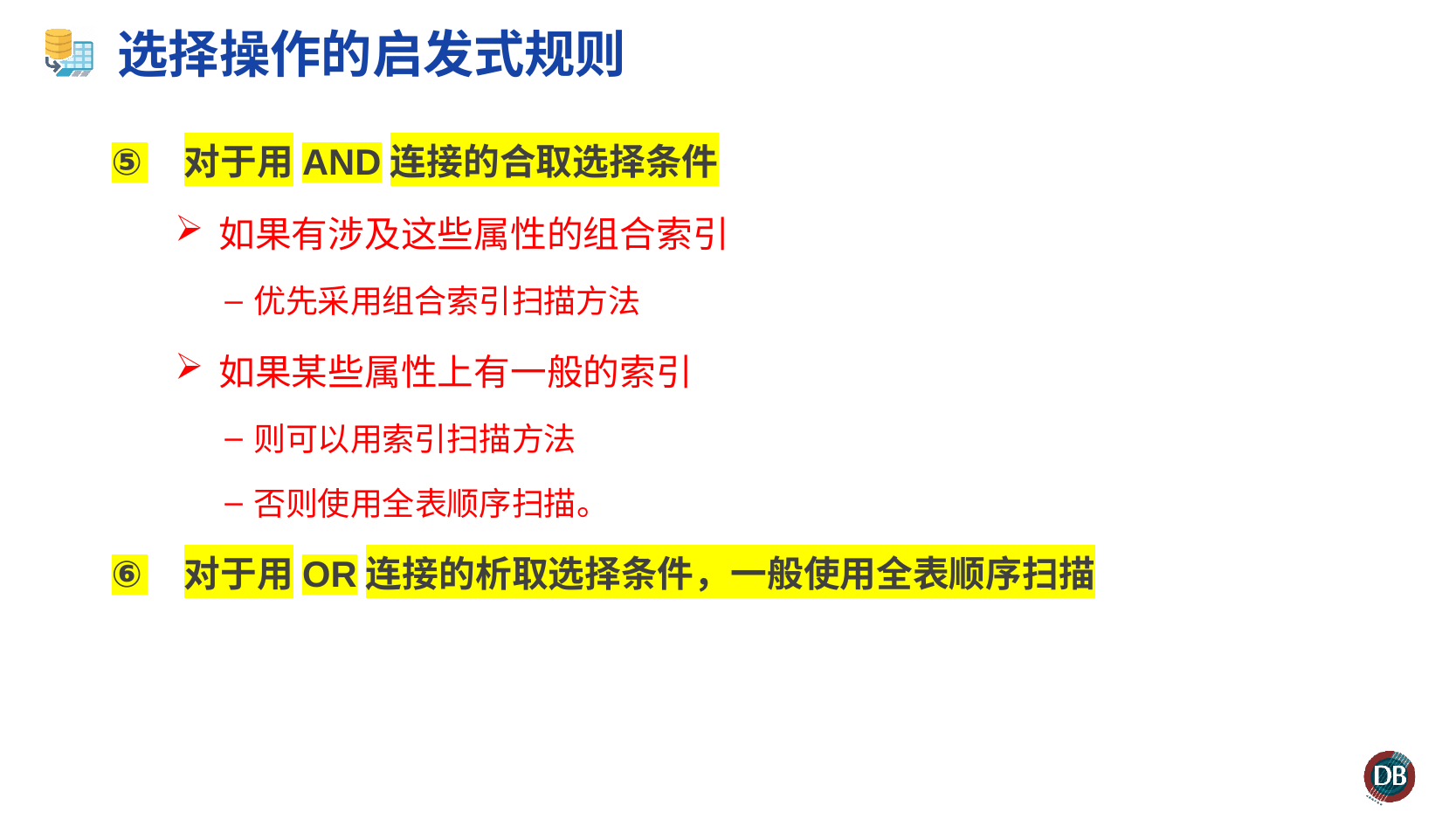

# 选择操作的启发式规则
对于用AND连接的合取选择条件
如果有涉及这些属性的组合索引
优先采用组合索引扫描方法
如果某些属性上有一般的索引
则可以用索引扫描方法
否则使用全表顺序扫描。
对于用OR连接的析取选择条件，一般使用全表顺序扫描